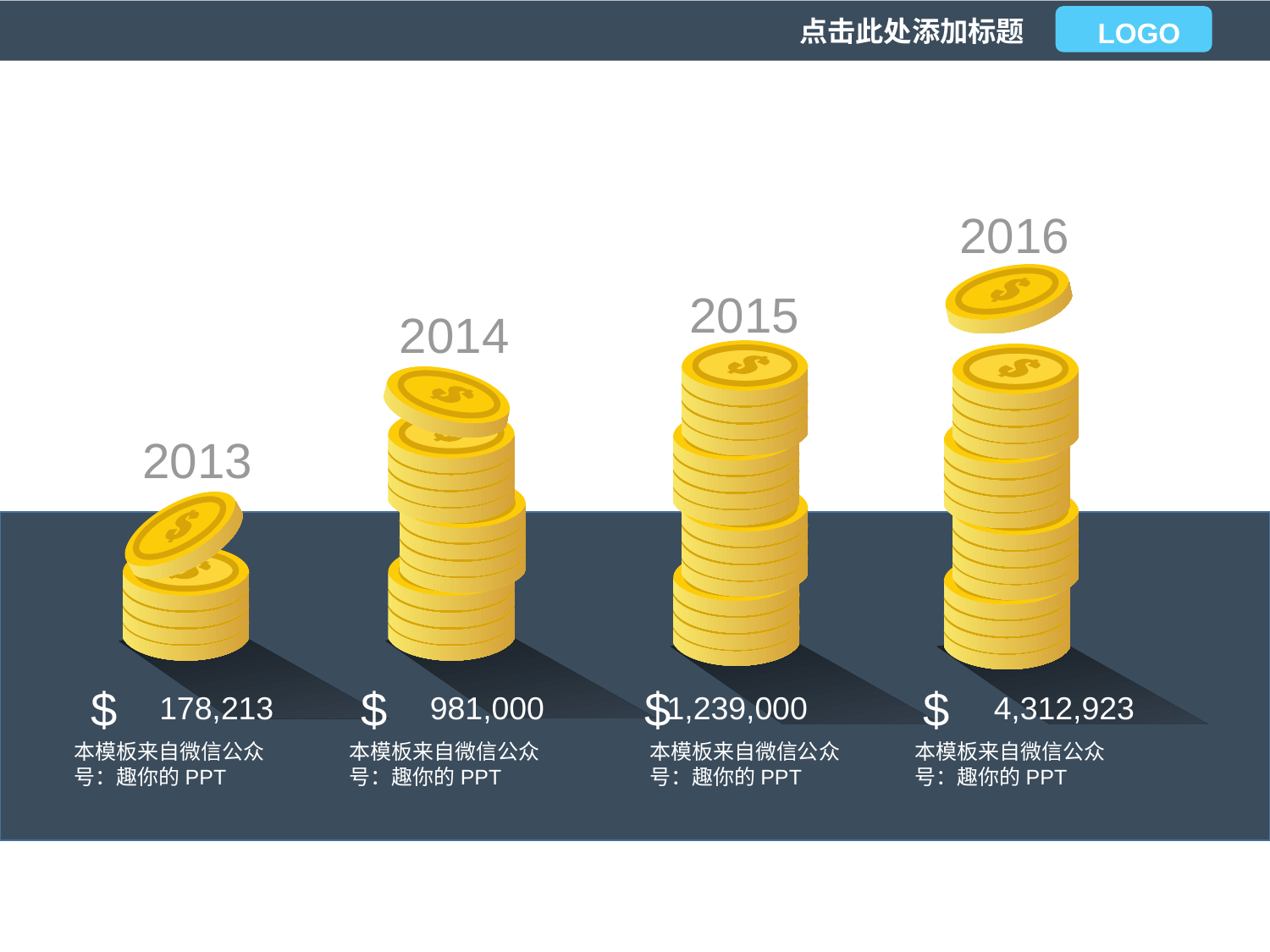

LOGO
点击此处添加标题
2016

2015
2014

2013

178,213
981,000
4,312,923
$
$
$
$
1,239,000
本模板来自微信公众号：趣你的PPT
本模板来自微信公众号：趣你的PPT
本模板来自微信公众号：趣你的PPT
本模板来自微信公众号：趣你的PPT